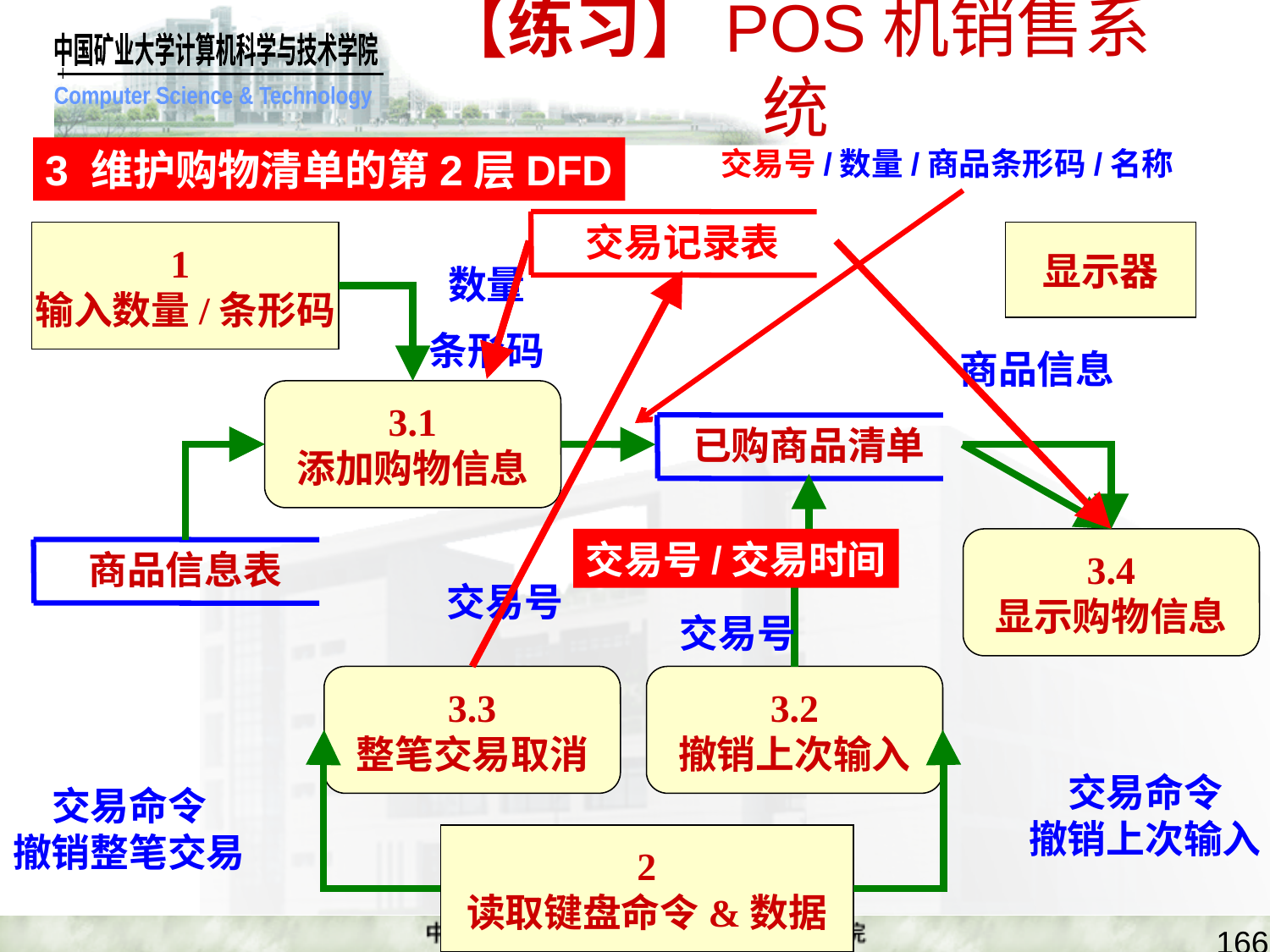

# 【练习】POS机销售系统
3 维护购物清单的第2层DFD
交易号/数量/商品条形码/名称

交易记录表

1
输入数量/条形码
显示器
数量
条形码
商品信息
3.1
添加购物信息
已购商品清单

交易号
交易号
交易号/交易时间
3.4
显示购物信息
商品信息表

3.3
整笔交易取消
3.2
撤销上次输入
交易命令
撤销上次输入
交易命令
撤销整笔交易
2
读取键盘命令&数据
166
166